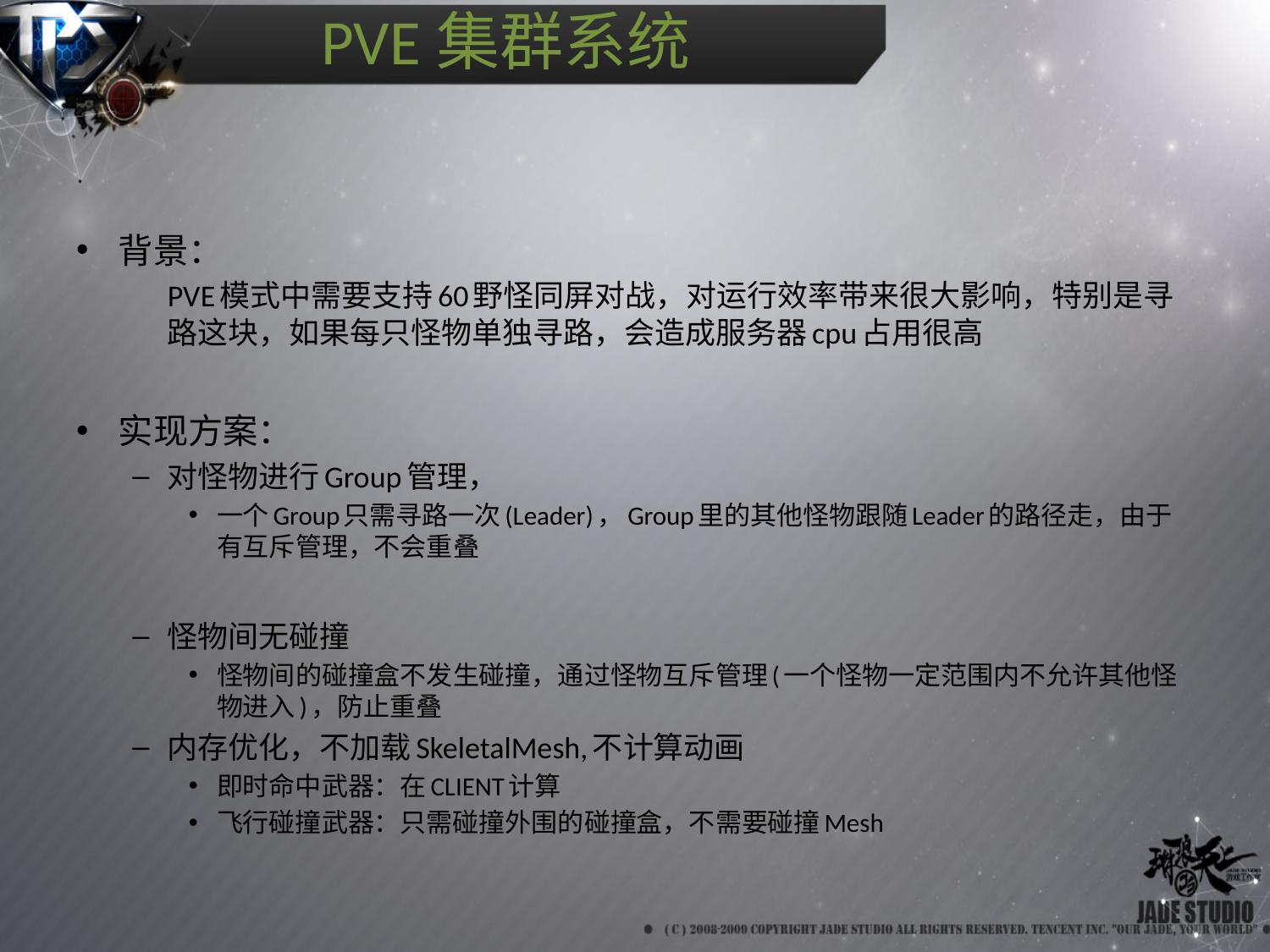

# PVE集群系统
背景：
	PVE模式中需要支持60野怪同屏对战，对运行效率带来很大影响，特别是寻路这块，如果每只怪物单独寻路，会造成服务器cpu占用很高

实现方案：
对怪物进行Group管理，
一个Group只需寻路一次(Leader)，Group里的其他怪物跟随Leader的路径走，由于有互斥管理，不会重叠

怪物间无碰撞
怪物间的碰撞盒不发生碰撞，通过怪物互斥管理(一个怪物一定范围内不允许其他怪物进入)，防止重叠
内存优化，不加载SkeletalMesh,不计算动画
即时命中武器：在CLIENT计算
飞行碰撞武器：只需碰撞外围的碰撞盒，不需要碰撞Mesh